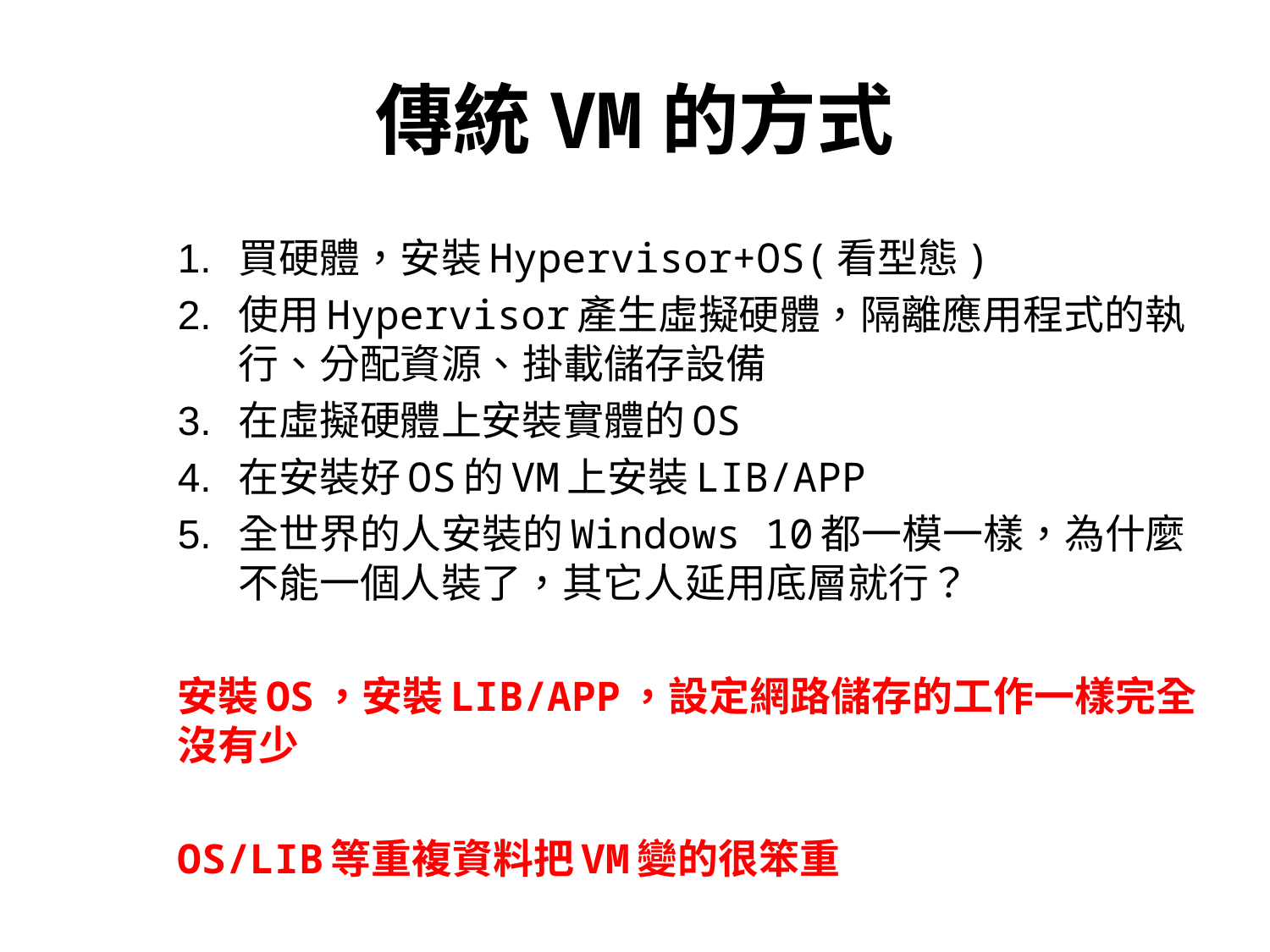

# 傳統VM的方式
買硬體，安裝Hypervisor+OS(看型態)
使用Hypervisor產生虛擬硬體，隔離應用程式的執行、分配資源、掛載儲存設備
在虛擬硬體上安裝實體的OS
在安裝好OS的VM上安裝LIB/APP
全世界的人安裝的Windows 10都一模一樣，為什麼不能一個人裝了，其它人延用底層就行？

安裝OS，安裝LIB/APP，設定網路儲存的工作一樣完全沒有少

OS/LIB等重複資料把VM變的很笨重